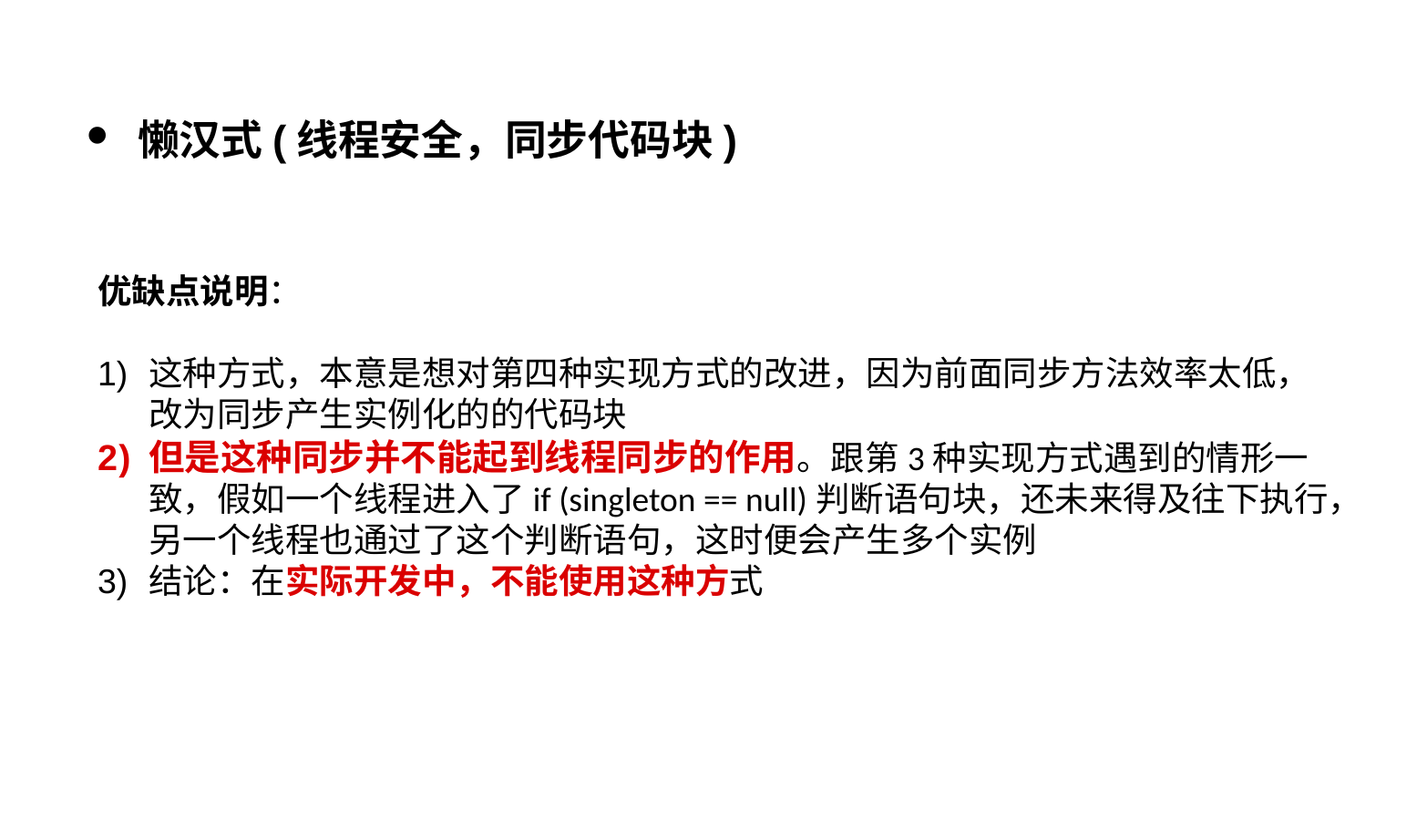

懒汉式(线程安全，同步代码块)

优缺点说明：

这种方式，本意是想对第四种实现方式的改进，因为前面同步方法效率太低，改为同步产生实例化的的代码块
但是这种同步并不能起到线程同步的作用。跟第3种实现方式遇到的情形一致，假如一个线程进入了if (singleton == null)判断语句块，还未来得及往下执行，另一个线程也通过了这个判断语句，这时便会产生多个实例
结论：在实际开发中，不能使用这种方式